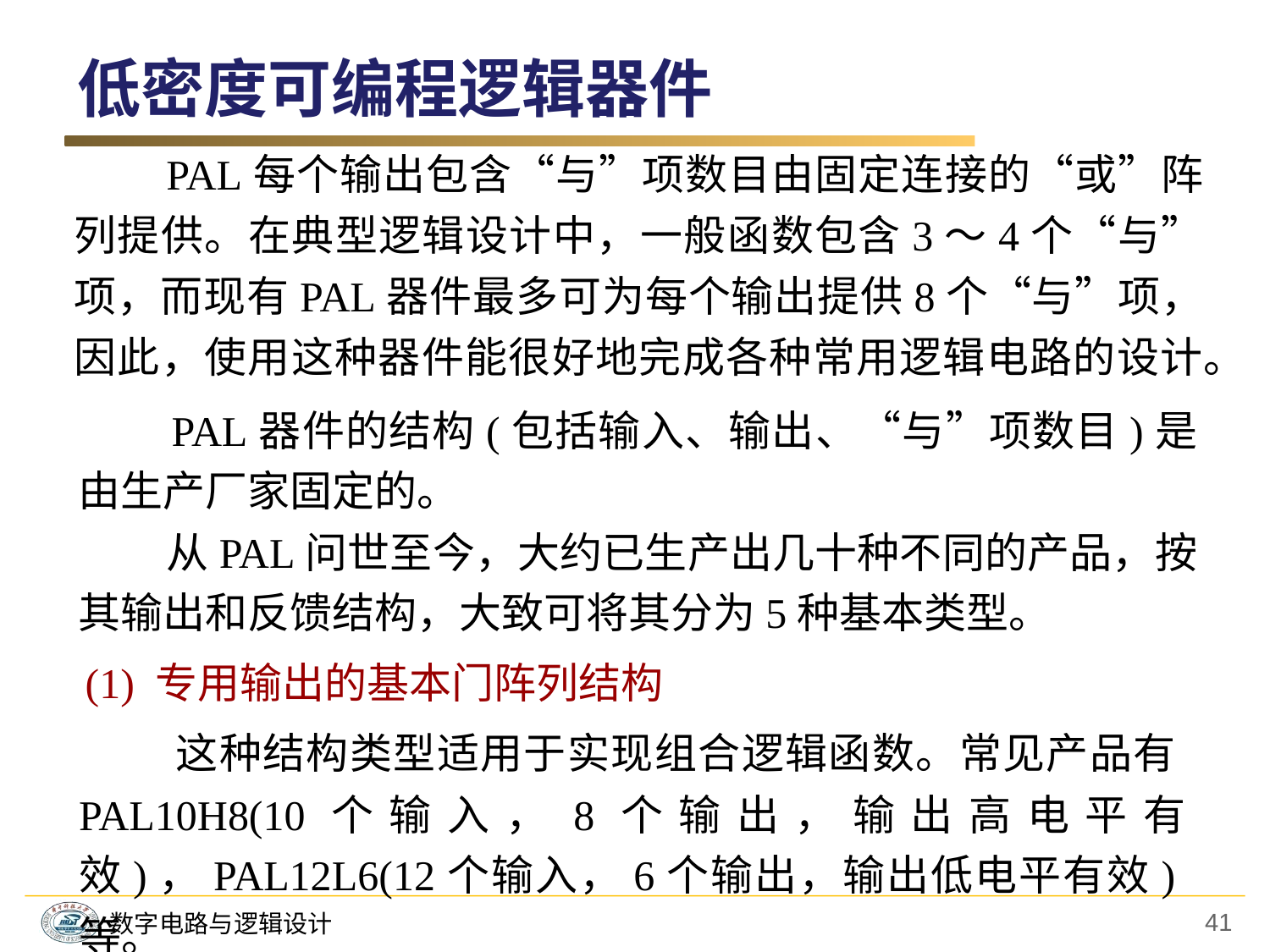

低密度可编程逻辑器件
        PAL每个输出包含“与”项数目由固定连接的“或”阵列提供。在典型逻辑设计中，一般函数包含3～4个“与”项，而现有PAL器件最多可为每个输出提供8个“与”项，因此，使用这种器件能很好地完成各种常用逻辑电路的设计。
        PAL器件的结构(包括输入、输出、“与”项数目)是由生产厂家固定的。
        从PAL问世至今，大约已生产出几十种不同的产品，按其输出和反馈结构，大致可将其分为5种基本类型。
(1) 专用输出的基本门阵列结构
        这种结构类型适用于实现组合逻辑函数。常见产品有PAL10H8(10个输入，8个输出，输出高电平有效)，PAL12L6(12个输入，6个输出，输出低电平有效)等。
41
数字电路与逻辑设计